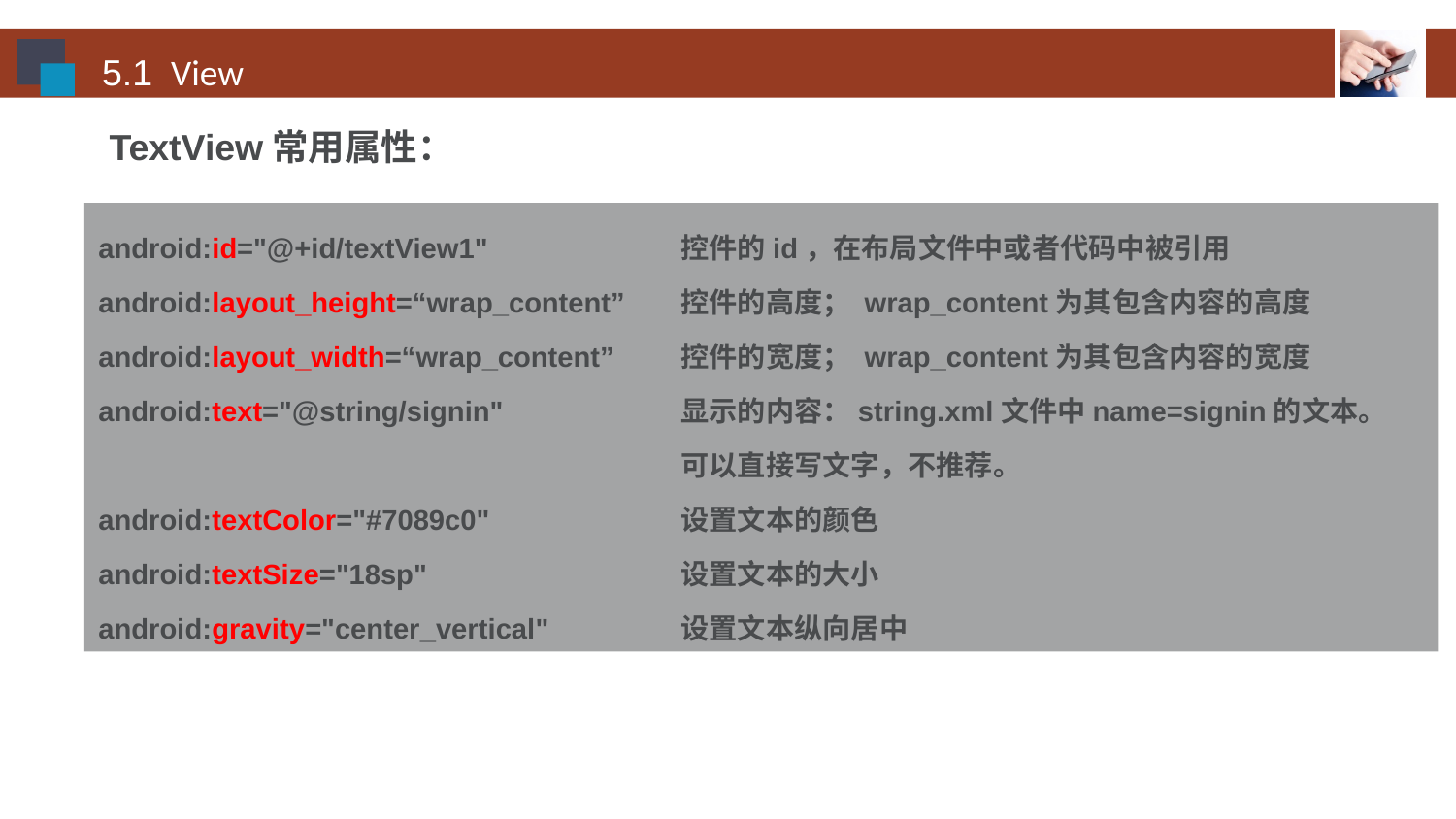

5.1  View
  TextView常用属性：
android:id="@+id/textView1"		控件的id，在布局文件中或者代码中被引用
android:layout_height=“wrap_content”	控件的高度； wrap_content为其包含内容的高度
android:layout_width=“wrap_content”	控件的宽度； wrap_content为其包含内容的宽度
android:text="@string/signin" 		显示的内容：string.xml文件中name=signin的文本。
				可以直接写文字，不推荐。
android:textColor="#7089c0"		设置文本的颜色
android:textSize="18sp"		设置文本的大小
android:gravity="center_vertical"	设置文本纵向居中